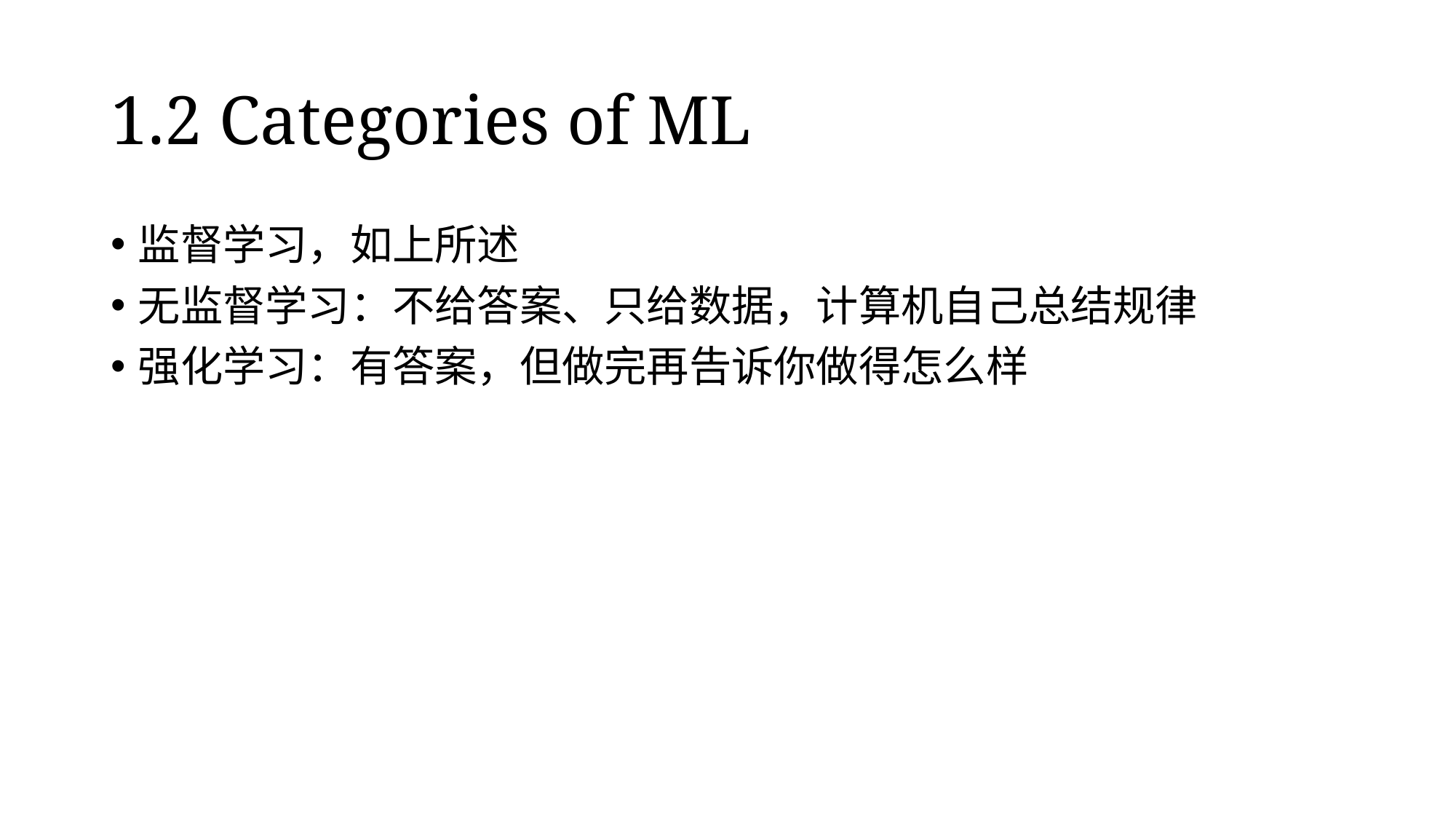

# 1.2 Categories of ML
监督学习，如上所述
无监督学习：不给答案、只给数据，计算机自己总结规律
强化学习：有答案，但做完再告诉你做得怎么样